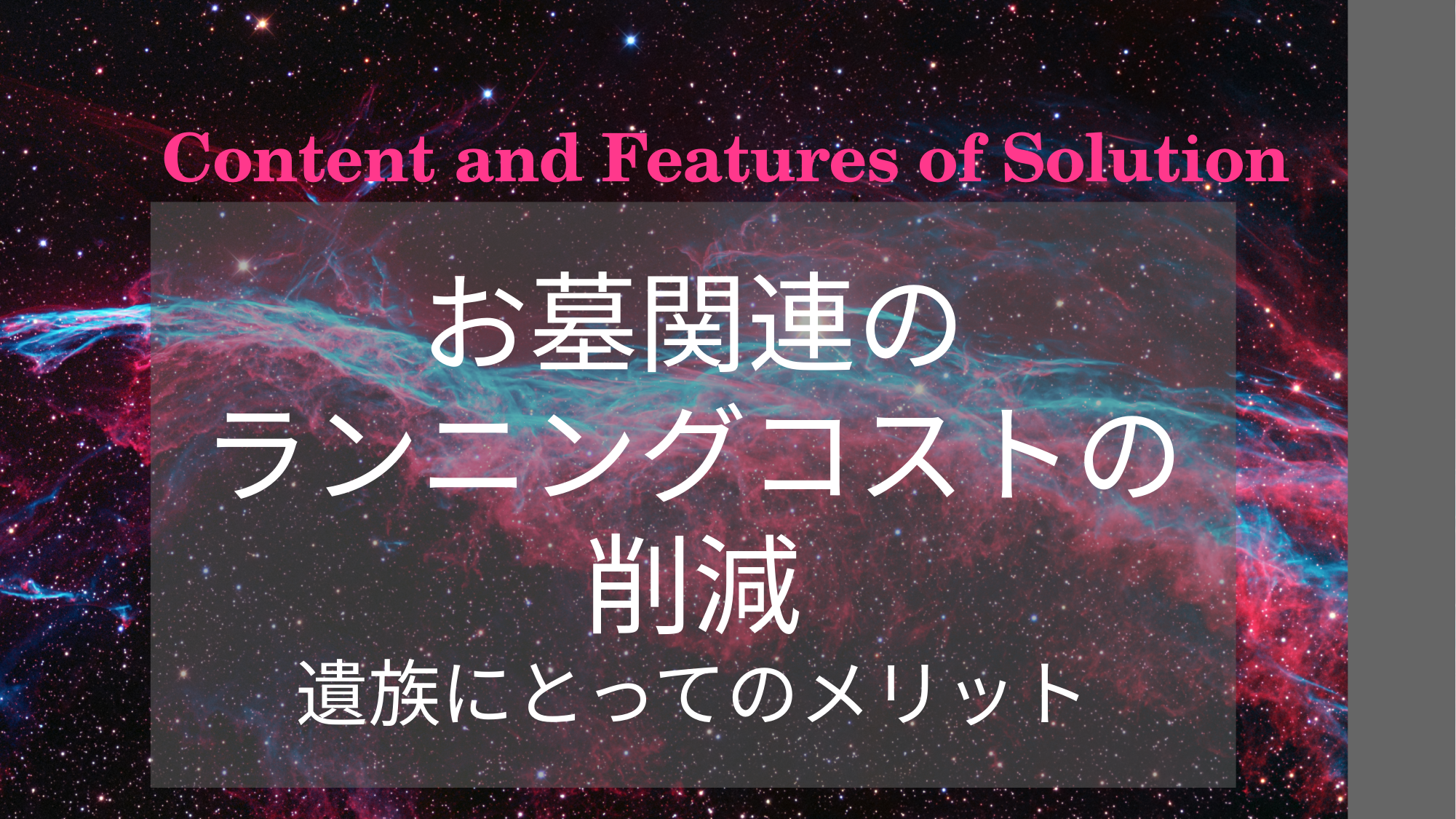

# Content and Features of Solution
お墓関連の
ランニングコストの
削減
遺族にとってのメリット